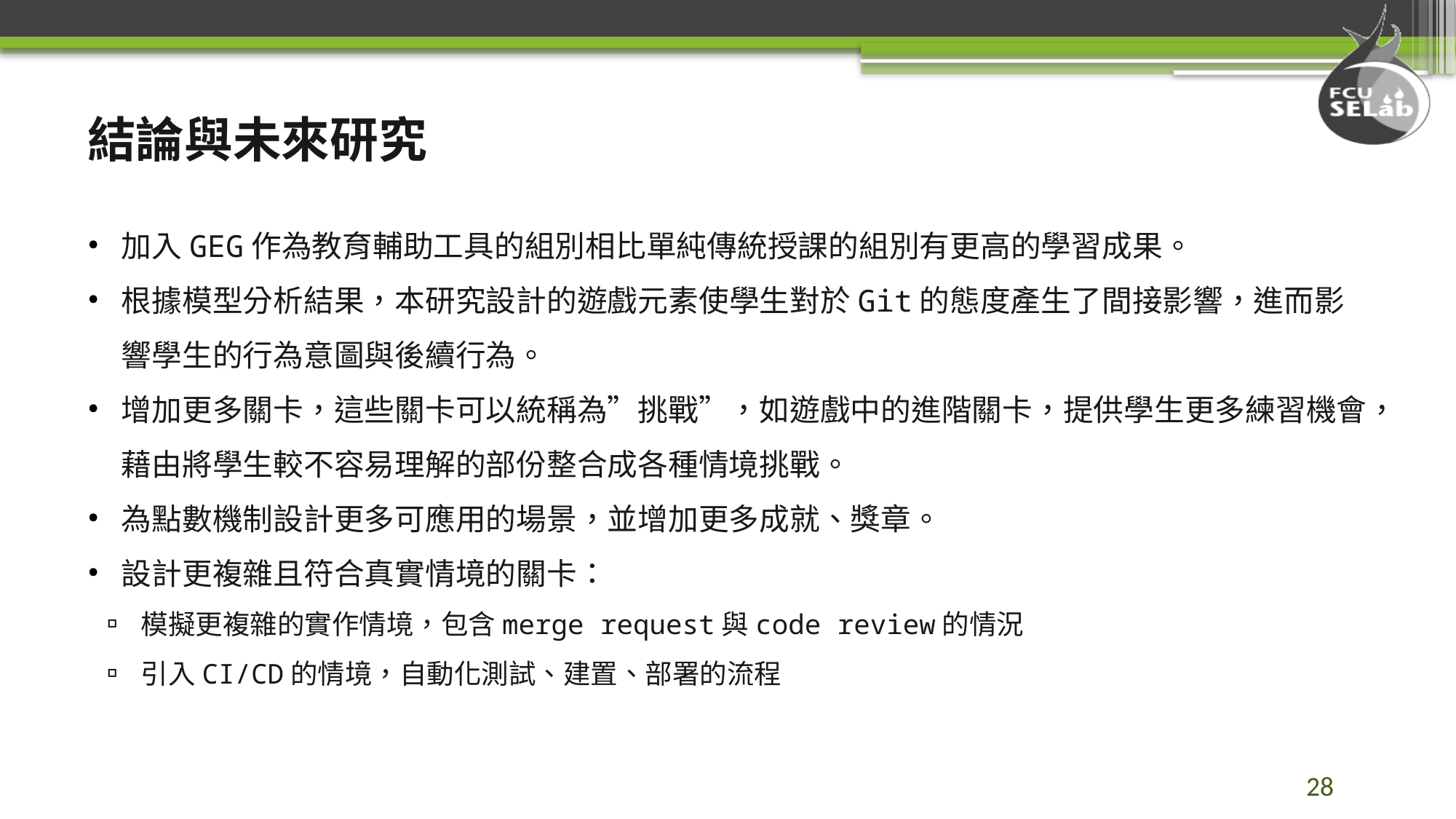

# 結論與未來研究
加入GEG作為教育輔助工具的組別相比單純傳統授課的組別有更高的學習成果。
根據模型分析結果，本研究設計的遊戲元素使學生對於Git的態度產生了間接影響，進而影響學生的行為意圖與後續行為。
增加更多關卡，這些關卡可以統稱為”挑戰”，如遊戲中的進階關卡，提供學生更多練習機會，藉由將學生較不容易理解的部份整合成各種情境挑戰。
為點數機制設計更多可應用的場景，並增加更多成就、獎章。
設計更複雜且符合真實情境的關卡：
模擬更複雜的實作情境，包含merge request與code review的情況
引入CI/CD的情境，自動化測試、建置、部署的流程

28